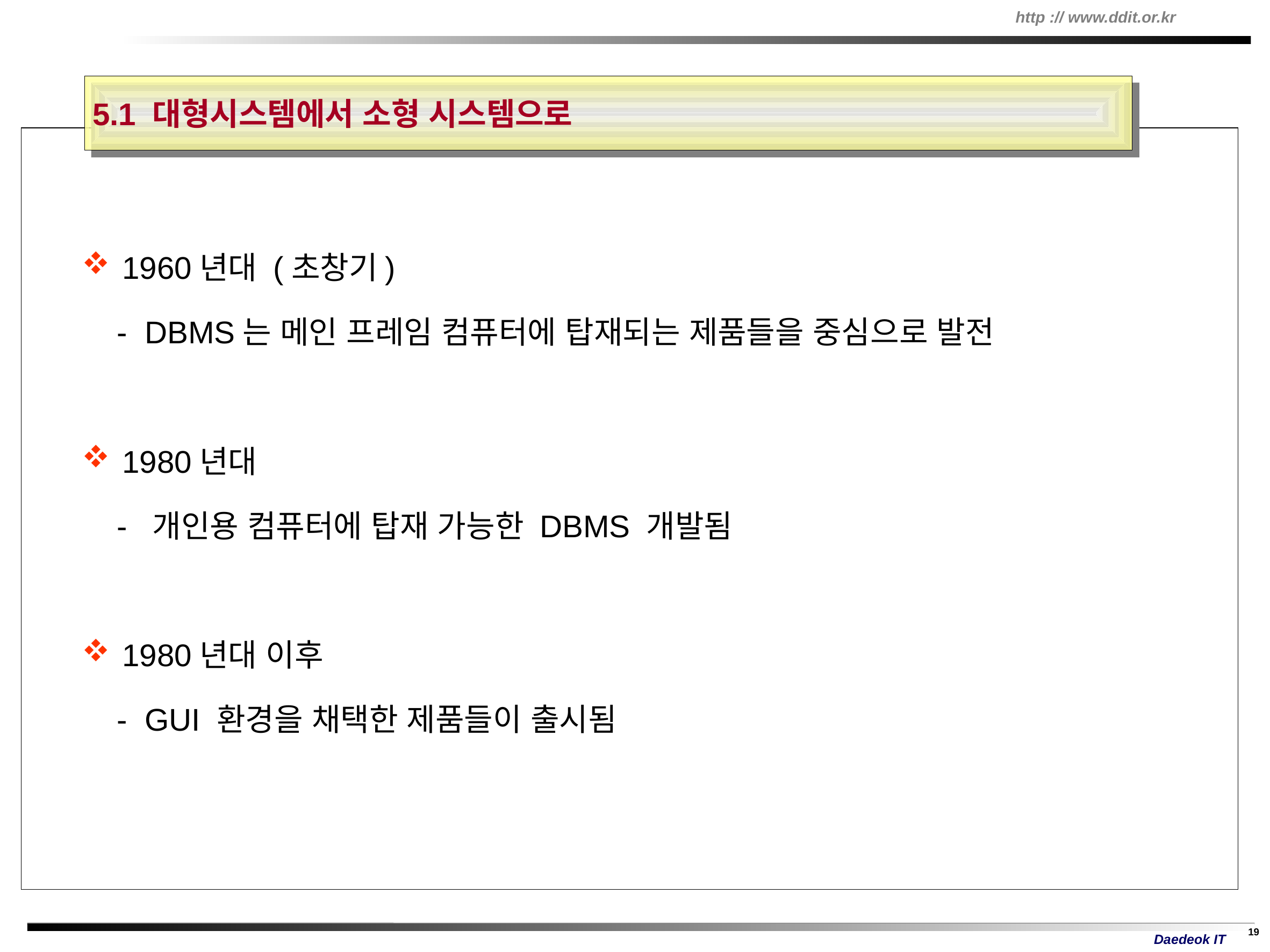

5.1 대형시스템에서 소형 시스템으로

1960년대 (초창기)
    -  DBMS는 메인 프레임 컴퓨터에 탑재되는 제품들을 중심으로 발전

1980년대
    -  개인용 컴퓨터에 탑재 가능한 DBMS 개발됨

1980년대 이후
    -  GUI 환경을 채택한 제품들이 출시됨